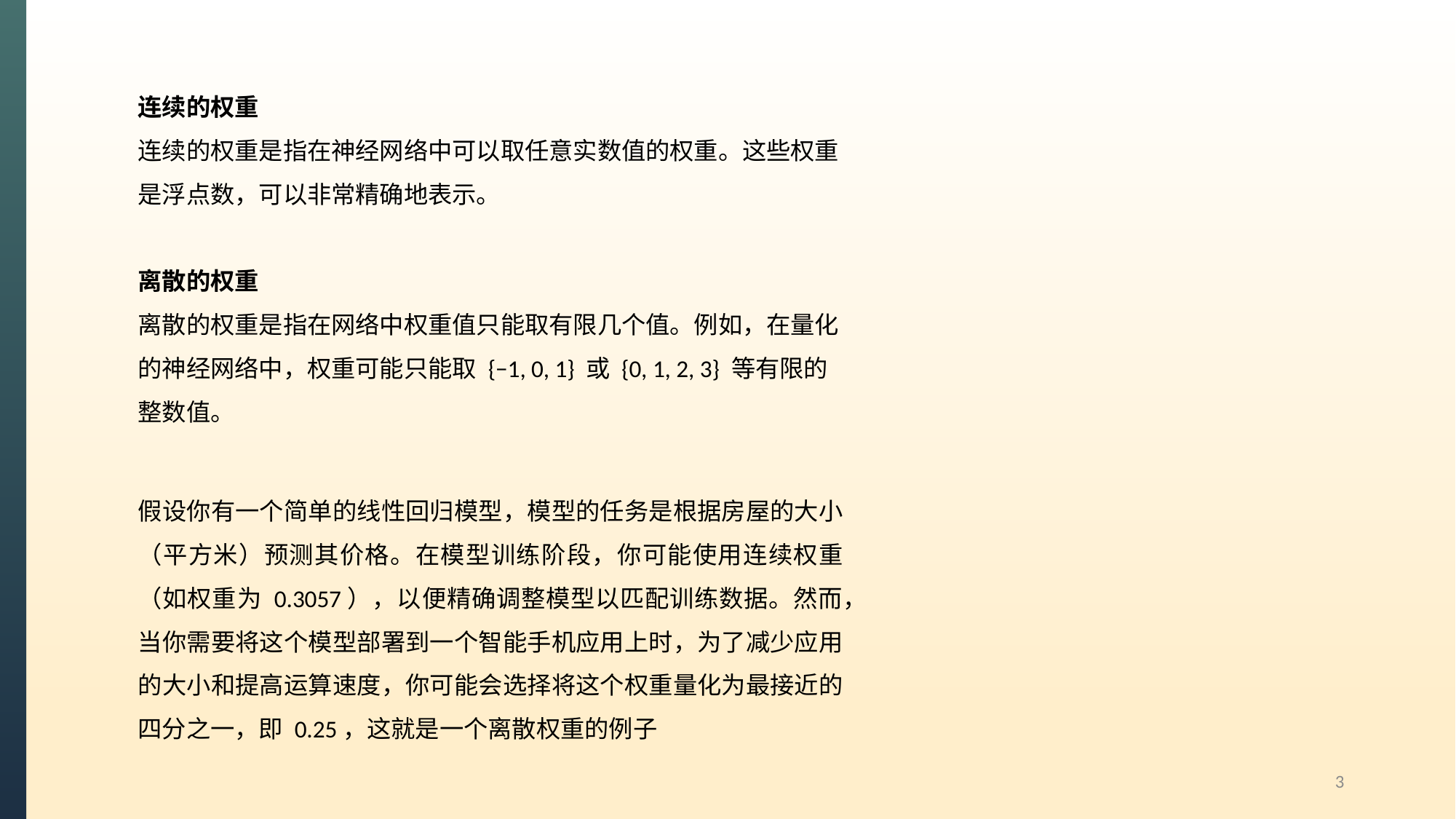

连续的权重
连续的权重是指在神经网络中可以取任意实数值的权重。这些权重是浮点数，可以非常精确地表示。

离散的权重
离散的权重是指在网络中权重值只能取有限几个值。例如，在量化的神经网络中，权重可能只能取 {−1, 0, 1} 或 {0, 1, 2, 3} 等有限的整数值。
假设你有一个简单的线性回归模型，模型的任务是根据房屋的大小（平方米）预测其价格。在模型训练阶段，你可能使用连续权重（如权重为 0.3057），以便精确调整模型以匹配训练数据。然而，当你需要将这个模型部署到一个智能手机应用上时，为了减少应用的大小和提高运算速度，你可能会选择将这个权重量化为最接近的四分之一，即 0.25，这就是一个离散权重的例子
3